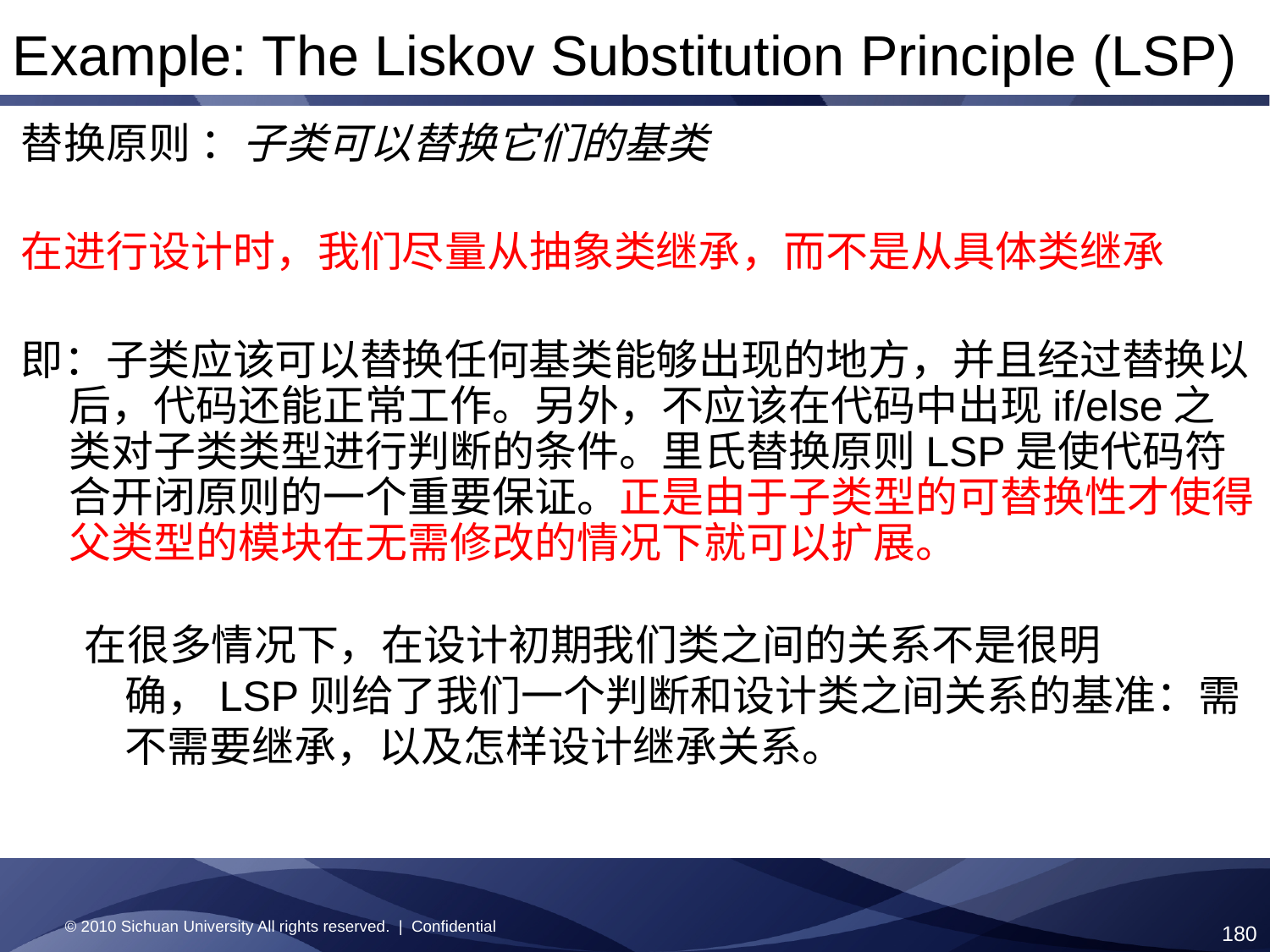

Example: The Liskov Substitution Principle (LSP)
替换原则 ：子类可以替换它们的基类

在进行设计时，我们尽量从抽象类继承，而不是从具体类继承

即：子类应该可以替换任何基类能够出现的地方，并且经过替换以后，代码还能正常工作。另外，不应该在代码中出现if/else之类对子类类型进行判断的条件。里氏替换原则LSP是使代码符合开闭原则的一个重要保证。正是由于子类型的可替换性才使得父类型的模块在无需修改的情况下就可以扩展。

在很多情况下，在设计初期我们类之间的关系不是很明确，LSP则给了我们一个判断和设计类之间关系的基准：需不需要继承，以及怎样设计继承关系。
© 2010 Sichuan University All rights reserved.  |  Confidential
180